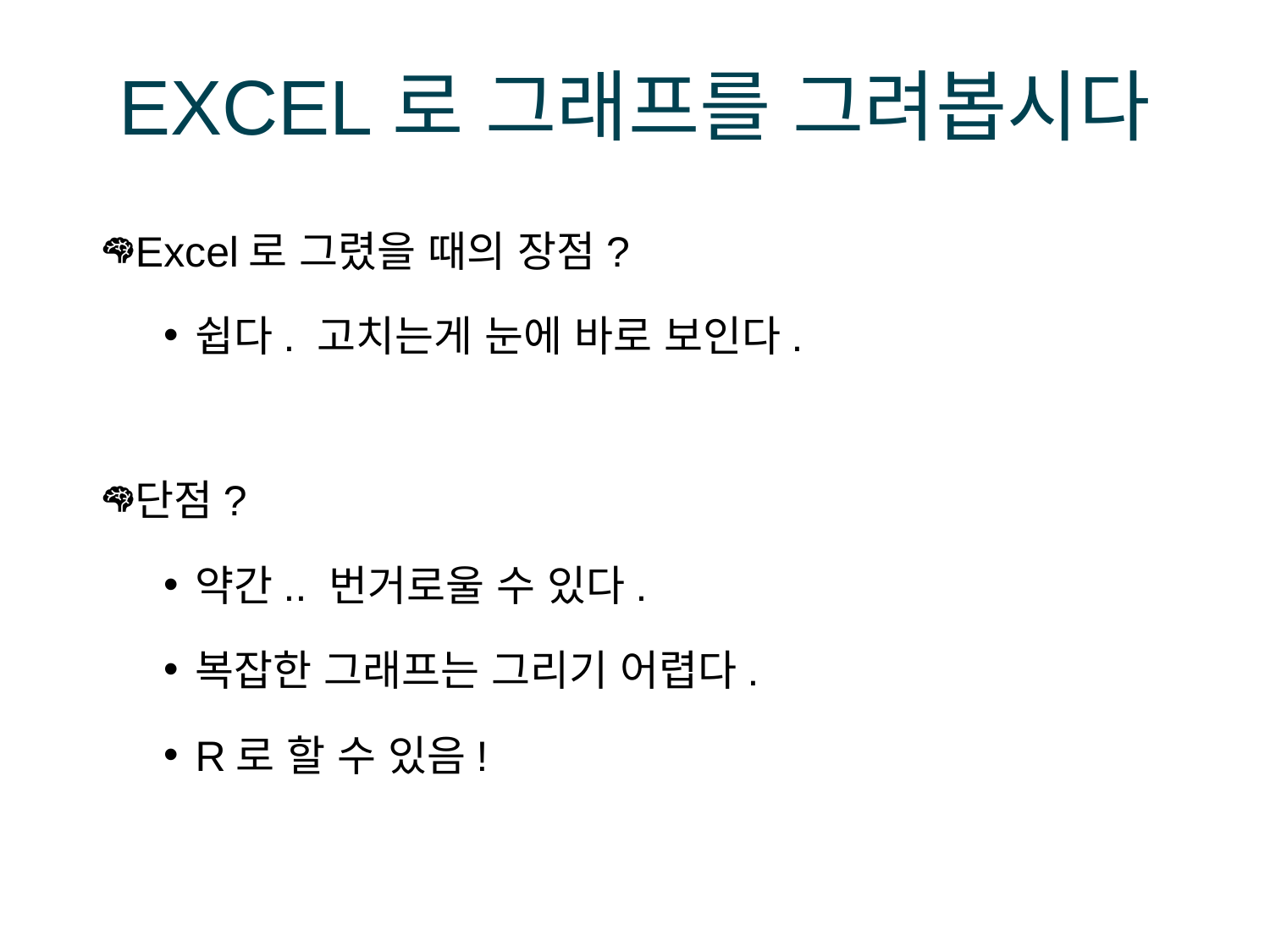

# EXCEL로 그래프를 그려봅시다
Excel로 그렸을 때의 장점?
쉽다. 고치는게 눈에 바로 보인다.

단점?
약간.. 번거로울 수 있다.
복잡한 그래프는 그리기 어렵다.
R로 할 수 있음!